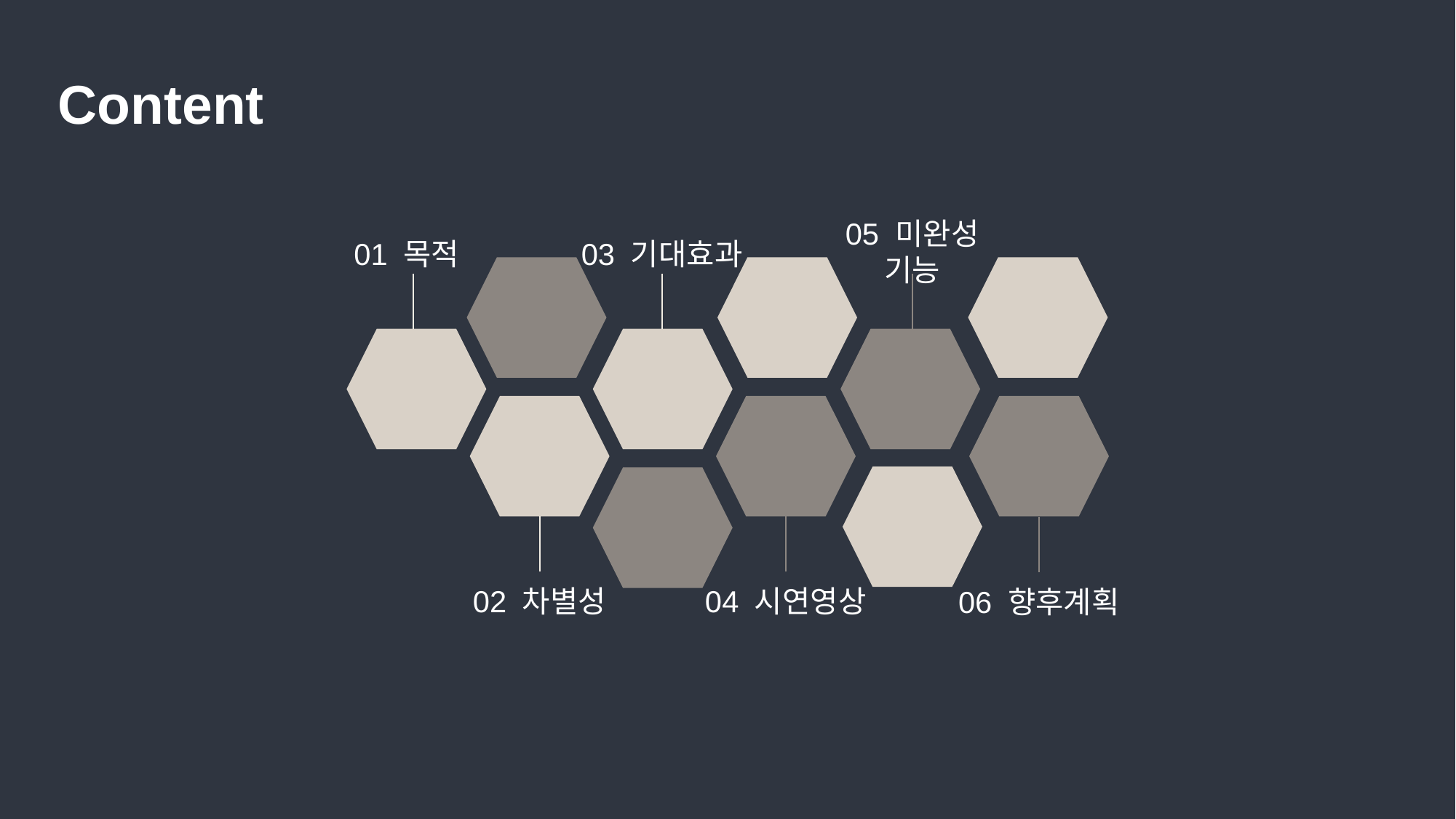

Content
05 미완성 기능
01 목적
03 기대효과

02 차별성
04 시연영상
06 향후계획